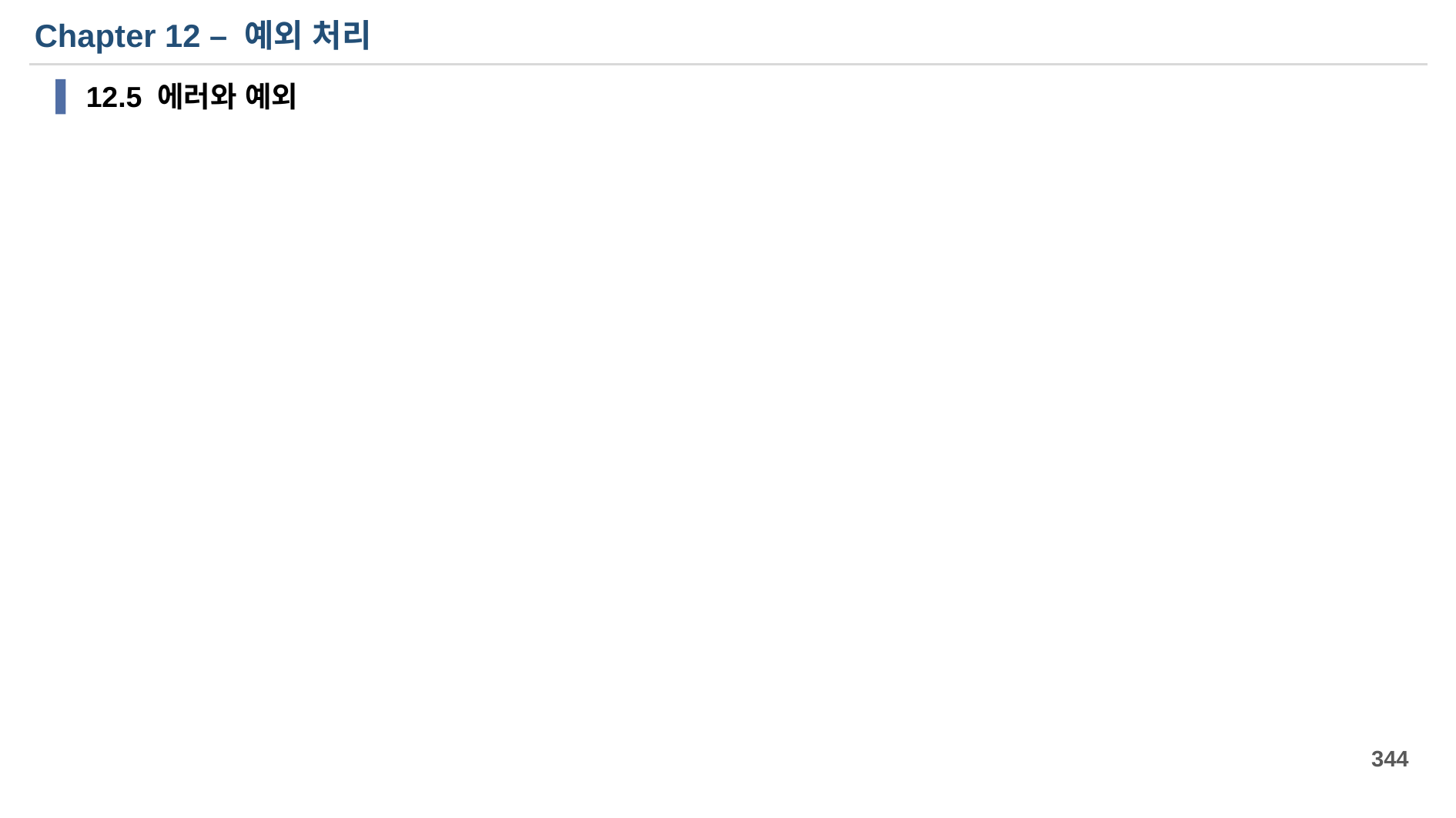

# Chapter 12 – 예외 처리
12.5 에러와 예외

344